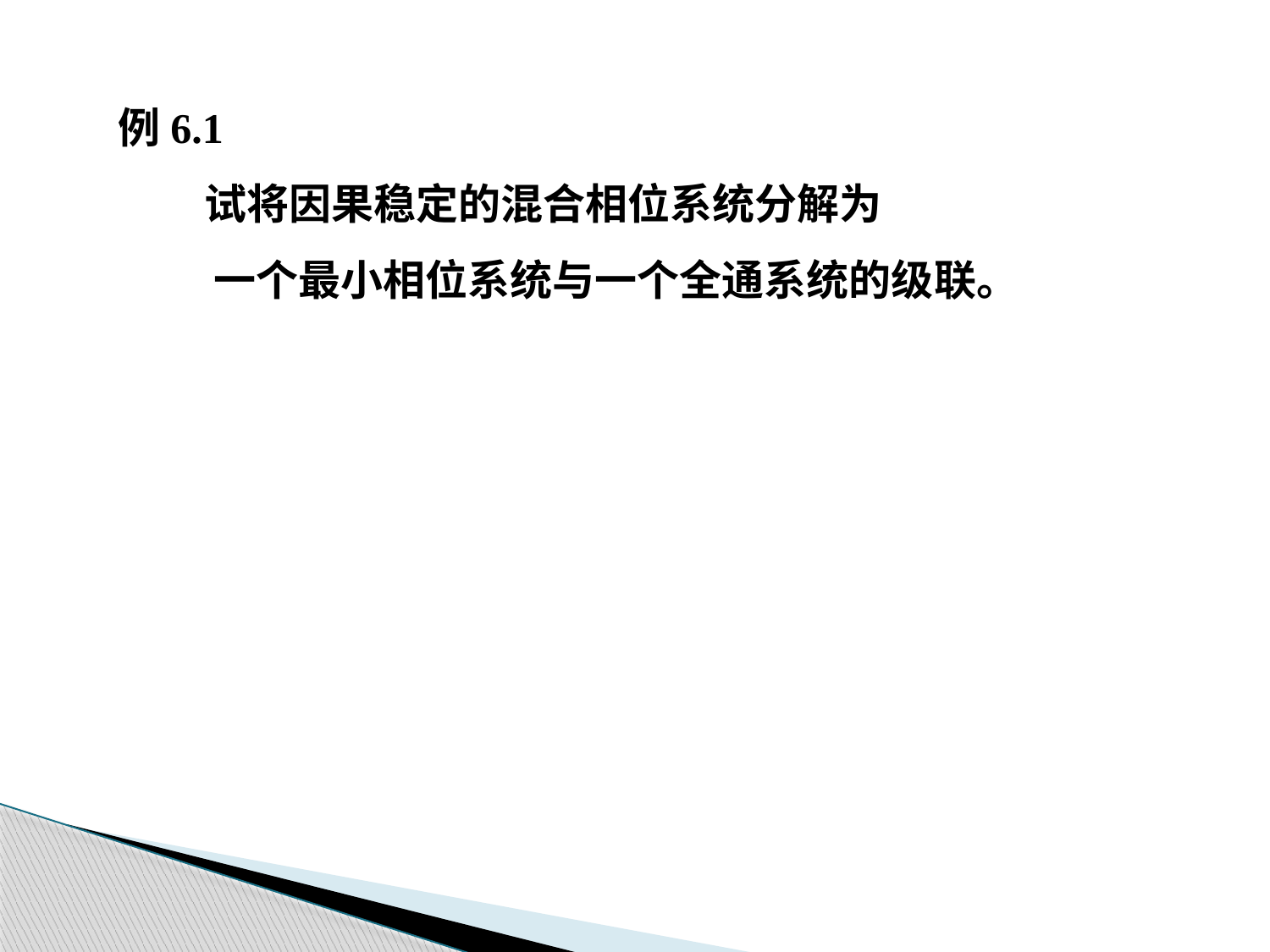

例6.1
        试将因果稳定的混合相位系统分解为
         一个最小相位系统与一个全通系统的级联。